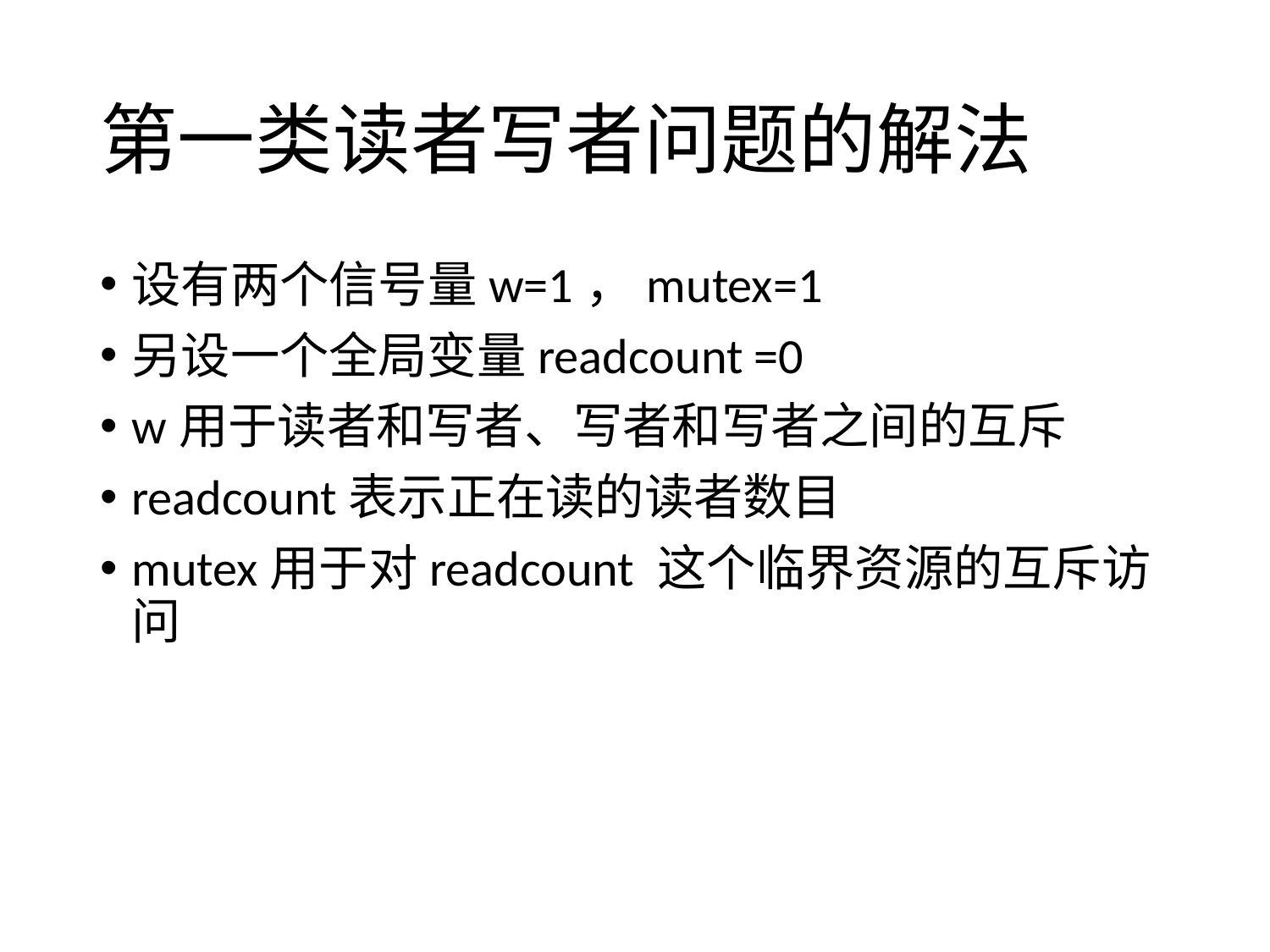

# 第一类读者写者问题的解法
设有两个信号量w=1，mutex=1
另设一个全局变量readcount =0
w用于读者和写者、写者和写者之间的互斥
readcount表示正在读的读者数目
mutex用于对readcount 这个临界资源的互斥访问